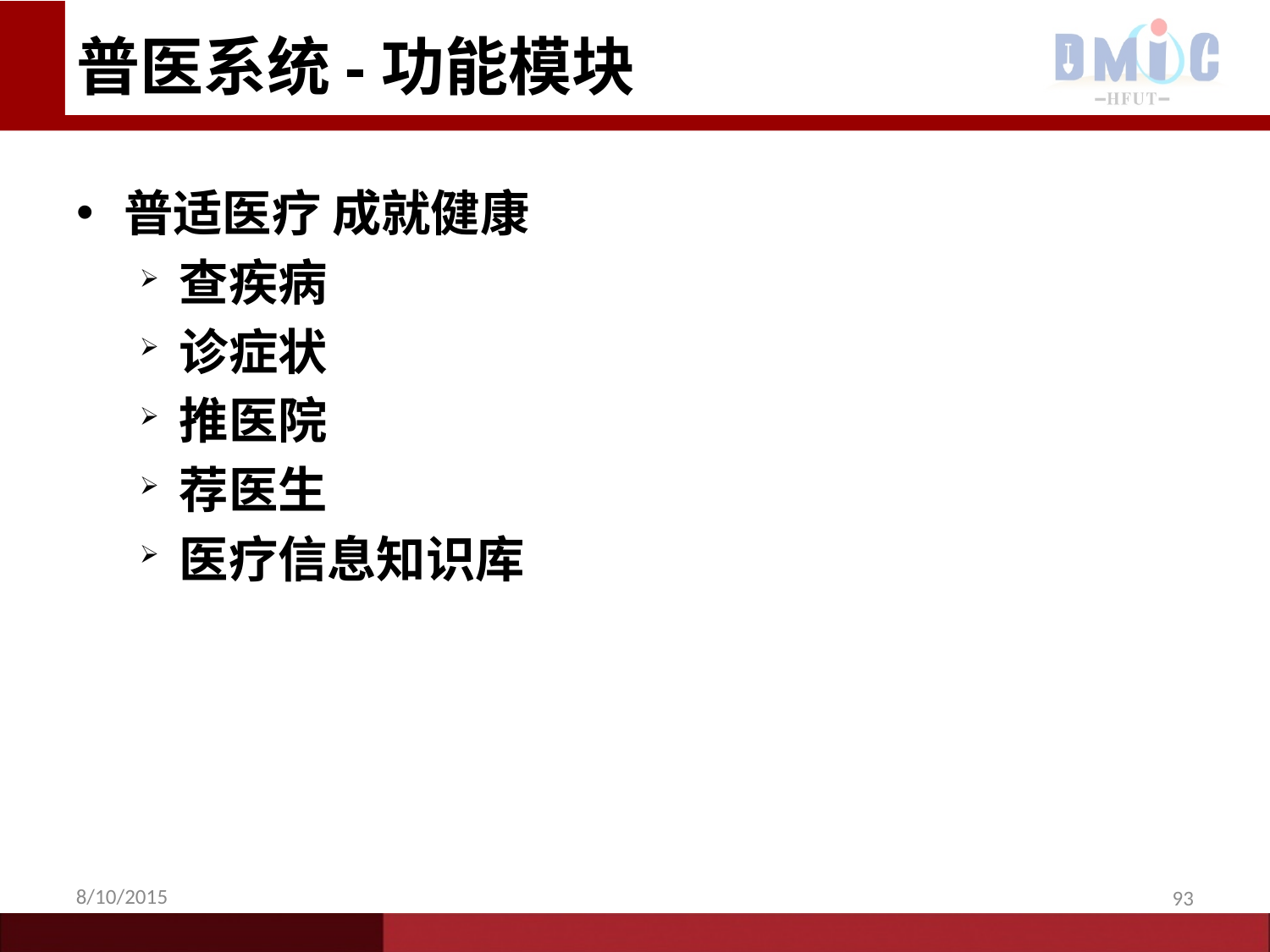

# 普医系统-功能模块
普适医疗 成就健康
查疾病
诊症状
推医院
荐医生
医疗信息知识库
8/10/2015
93